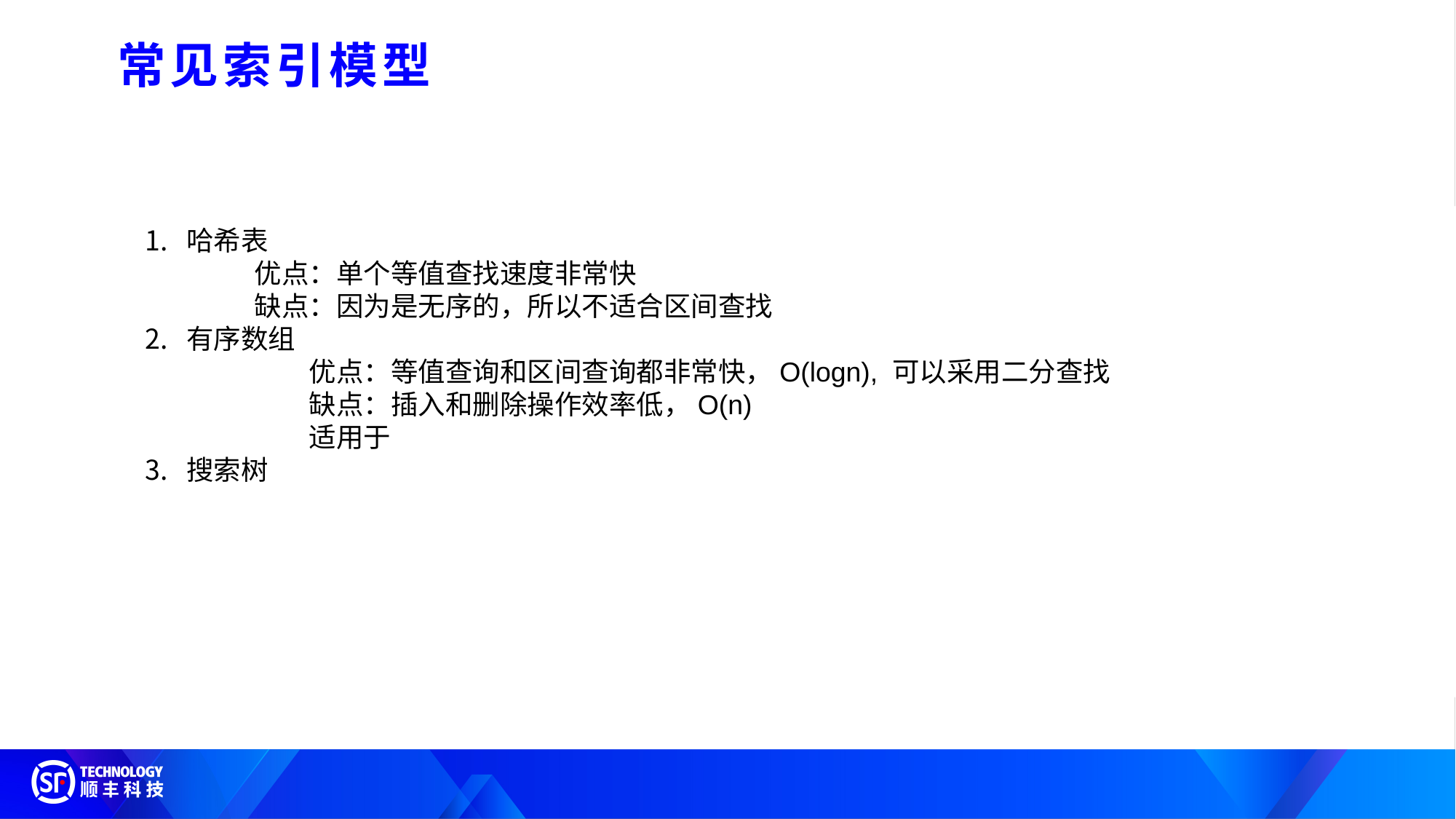

常见索引模型
哈希表
	优点：单个等值查找速度非常快
	缺点：因为是无序的，所以不适合区间查找
有序数组
	优点：等值查询和区间查询都非常快，O(logn), 可以采用二分查找
	缺点：插入和删除操作效率低，O(n)
	适用于
搜索树